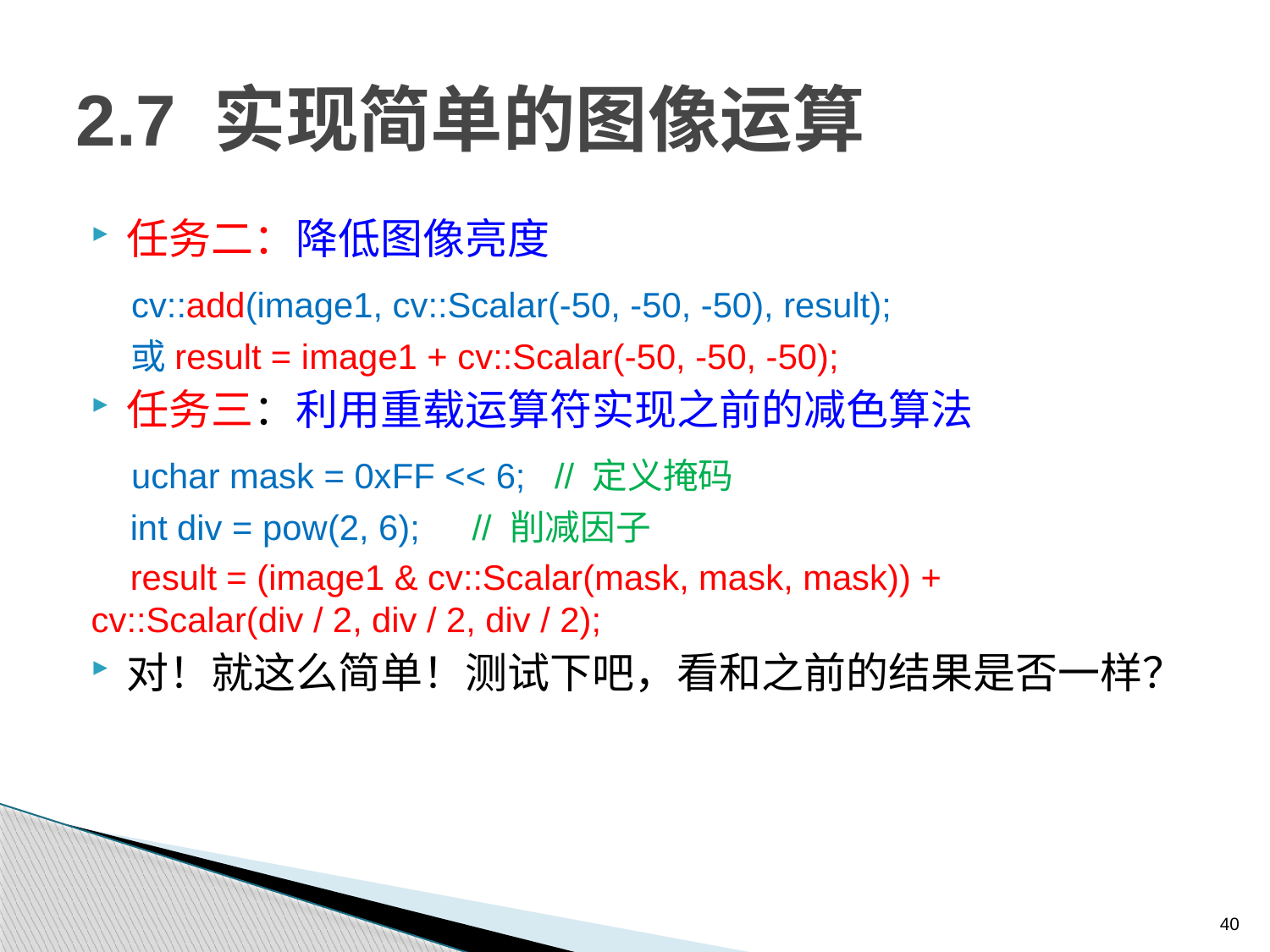

# 2.7 实现简单的图像运算
任务二：降低图像亮度
   cv::add(image1, cv::Scalar(-50, -50, -50), result);
    或result = image1 + cv::Scalar(-50, -50, -50);
任务三：利用重载运算符实现之前的减色算法
   uchar mask = 0xFF << 6;   // 定义掩码
    int div = pow(2, 6); 	// 削减因子
    result = (image1 & cv::Scalar(mask, mask, mask)) + 		cv::Scalar(div / 2, div / 2, div / 2);
对！就这么简单！测试下吧，看和之前的结果是否一样？
40